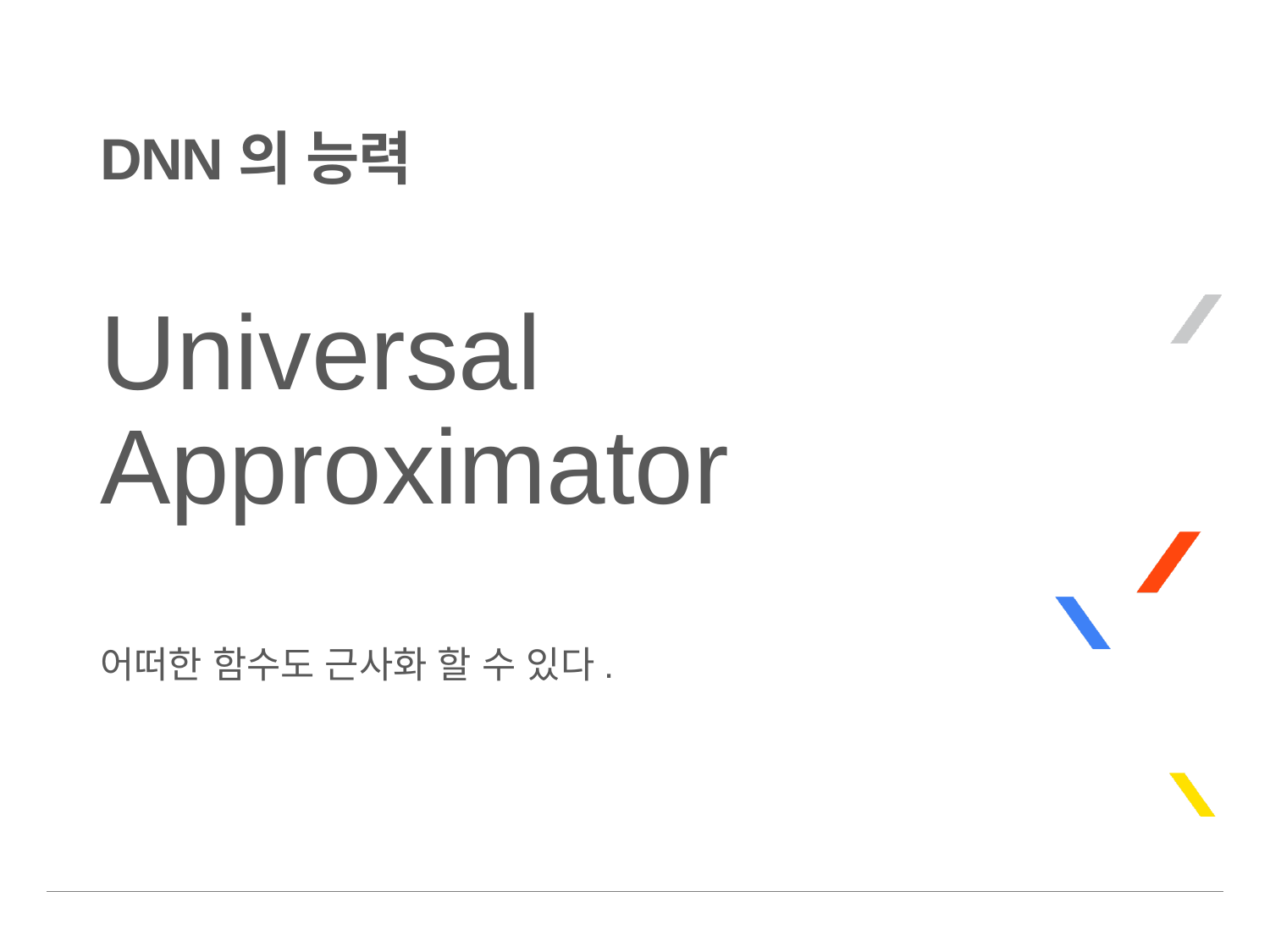

# DNN의 능력
Universal Approximator

어떠한 함수도 근사화 할 수 있다.